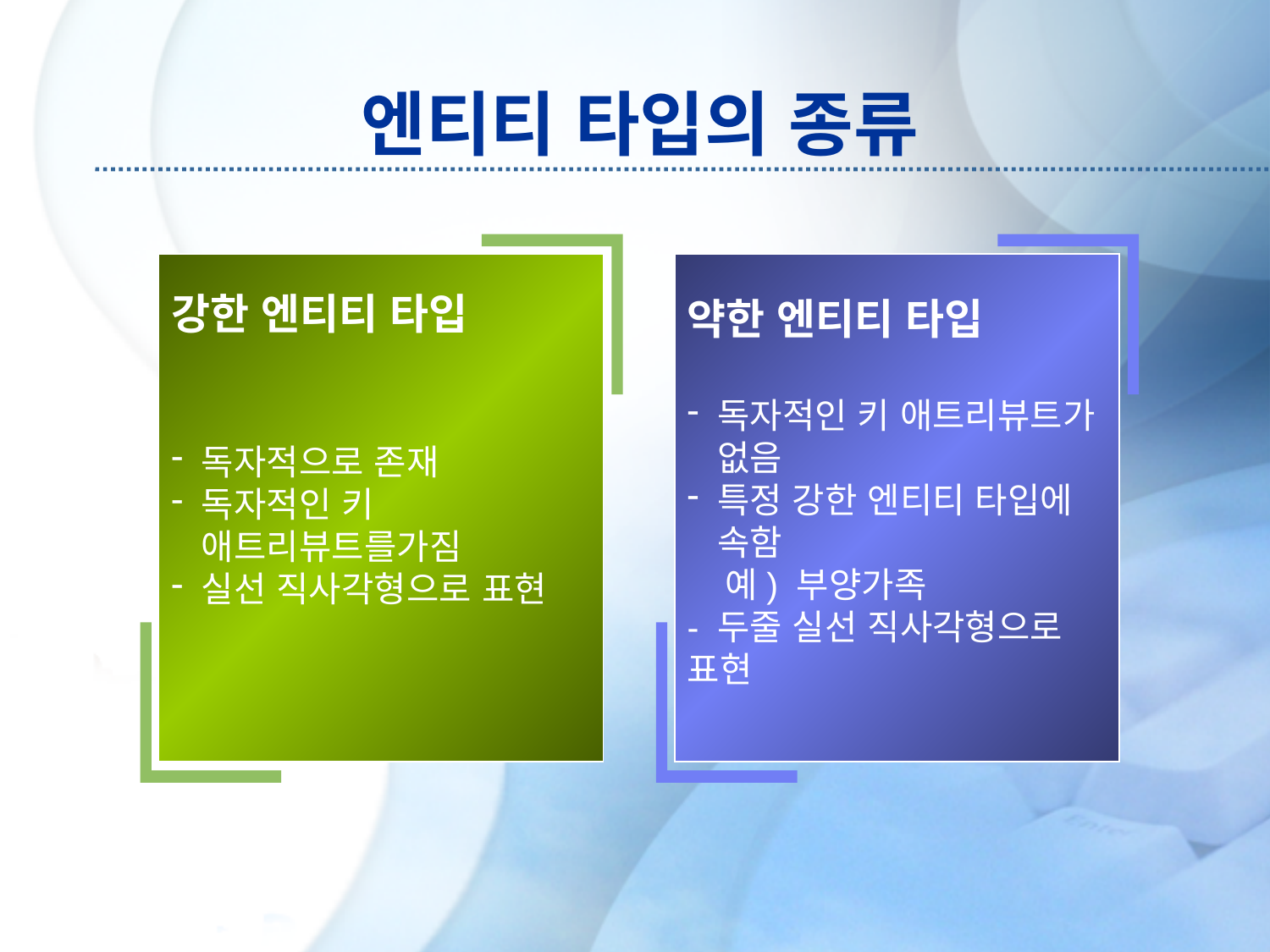

# 엔티티 타입의 종류

강한 엔티티 타입

독자적으로 존재
독자적인 키 애트리뷰트를가짐
실선 직사각형으로 표현

약한 엔티티 타입

독자적인 키 애트리뷰트가 없음
특정 강한 엔티티 타입에 속함
   예) 부양가족
- 두줄 실선 직사각형으로 표현